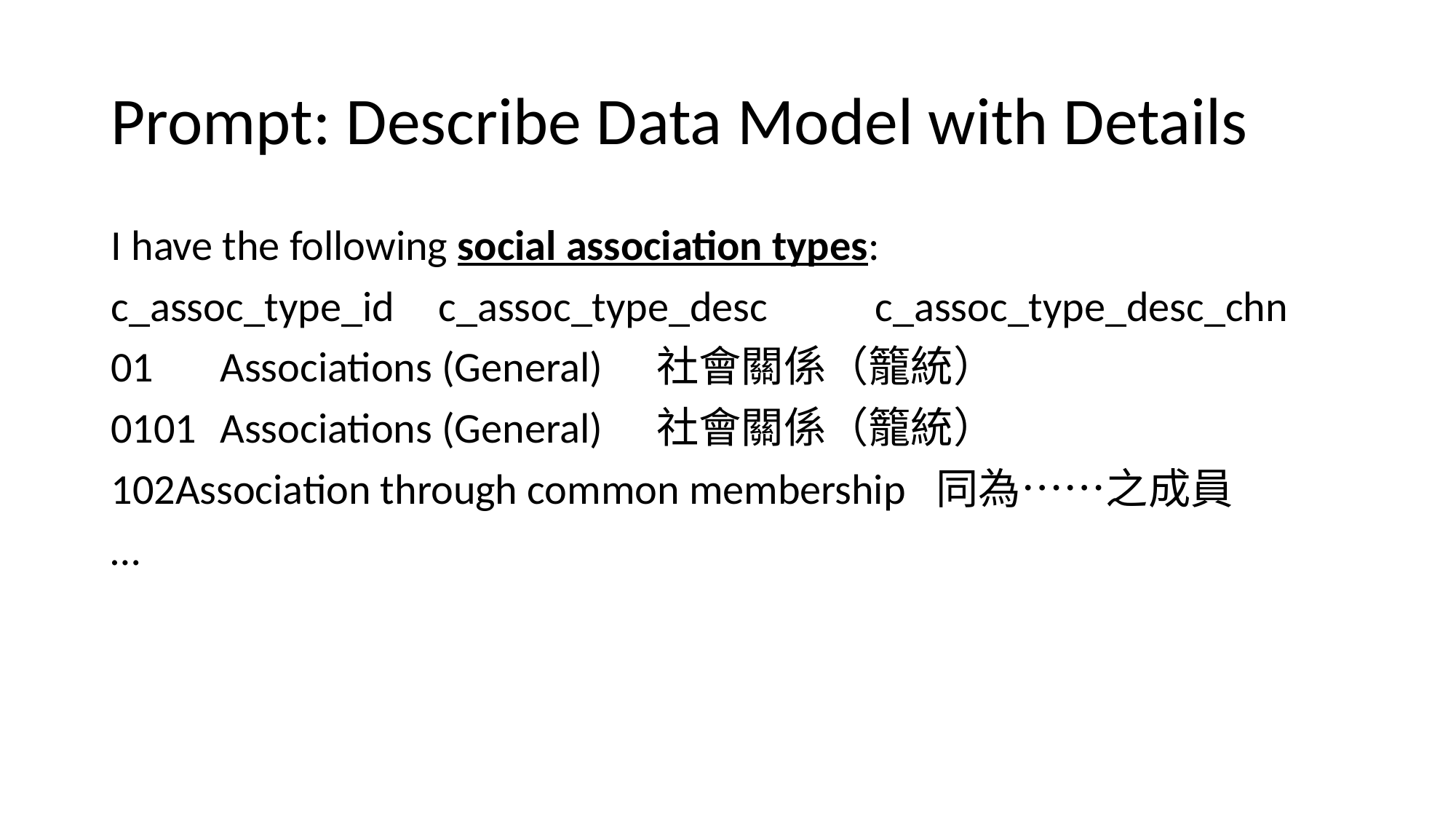

# Prompt: Describe Data Model with Details
I have the following social association types:
c_assoc_type_id	c_assoc_type_desc	c_assoc_type_desc_chn
01	Associations (General)	社會關係（籠統）
0101	Associations (General)	社會關係（籠統）
Association through common membership	同為……之成員
…